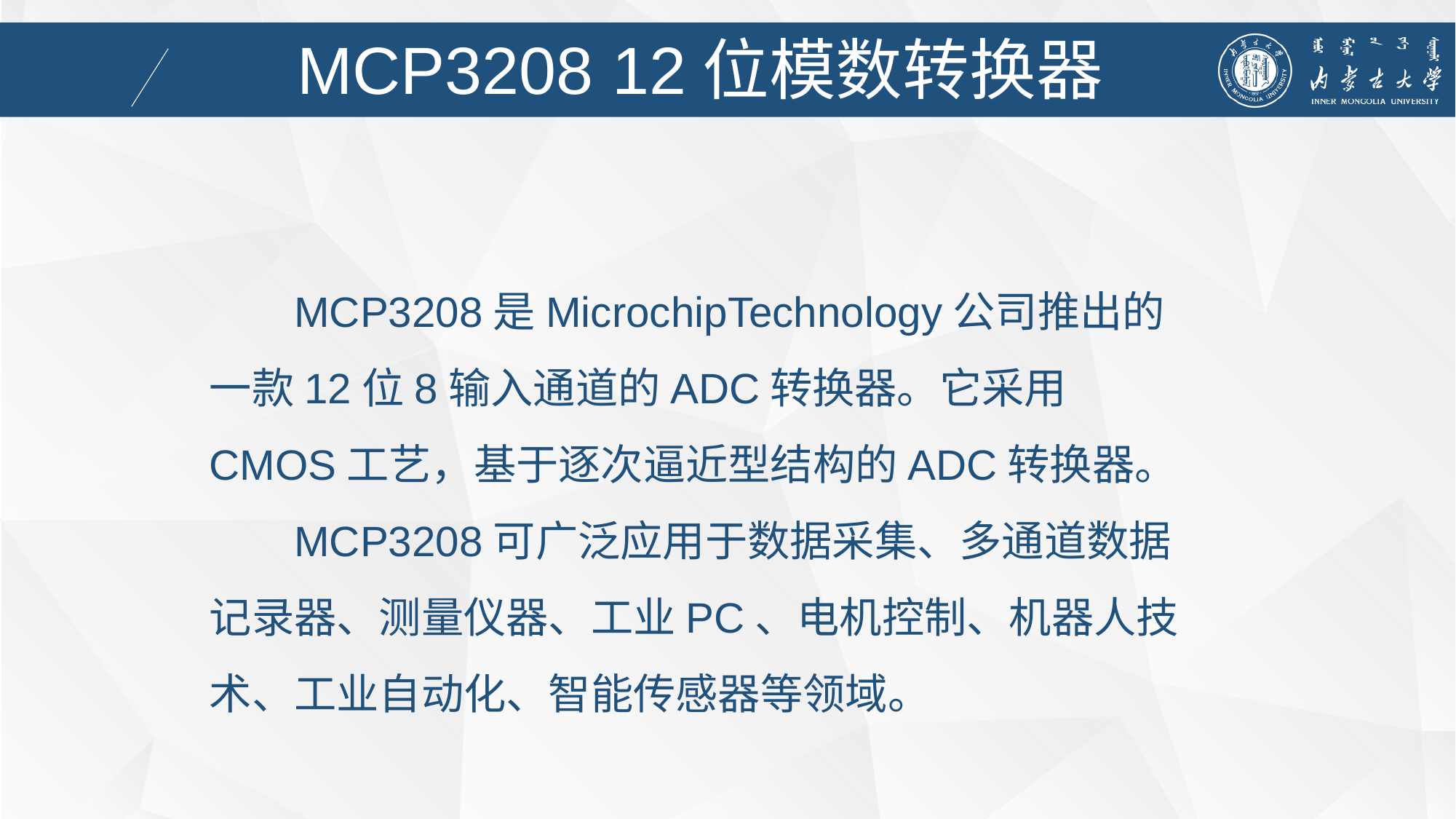

MCP3208 12位模数转换器
MCP3208是MicrochipTechnology公司推出的一款12位8输入通道的ADC转换器。它采用CMOS工艺，基于逐次逼近型结构的ADC转换器。
MCP3208可广泛应用于数据采集、多通道数据记录器、测量仪器、工业PC、电机控制、机器人技术、工业自动化、智能传感器等领域。